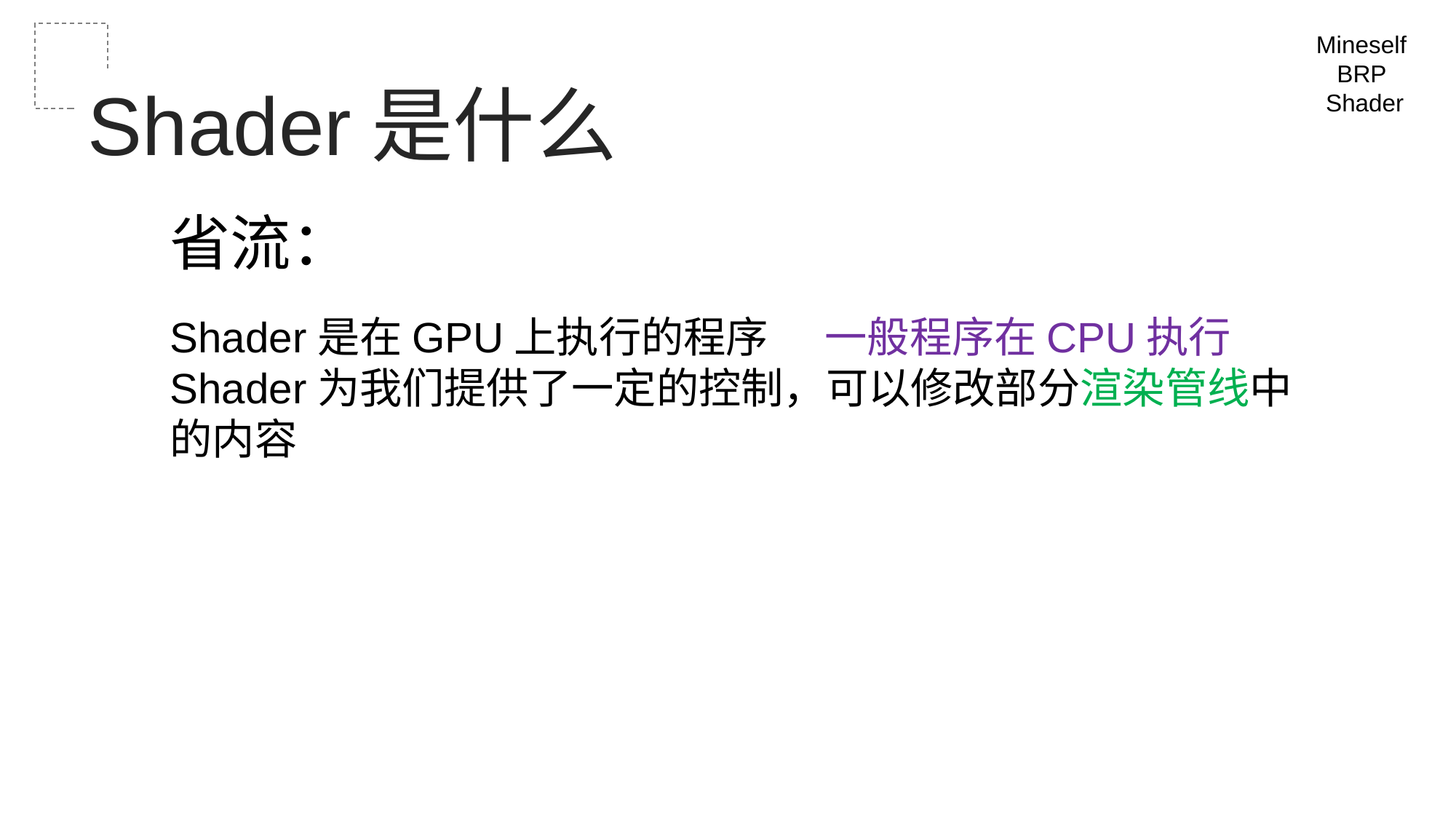

Mineself
BRP
Shader

Shader是什么
省流：
Shader是在GPU上执行的程序	一般程序在CPU执行
Shader为我们提供了一定的控制，可以修改部分渲染管线中的内容